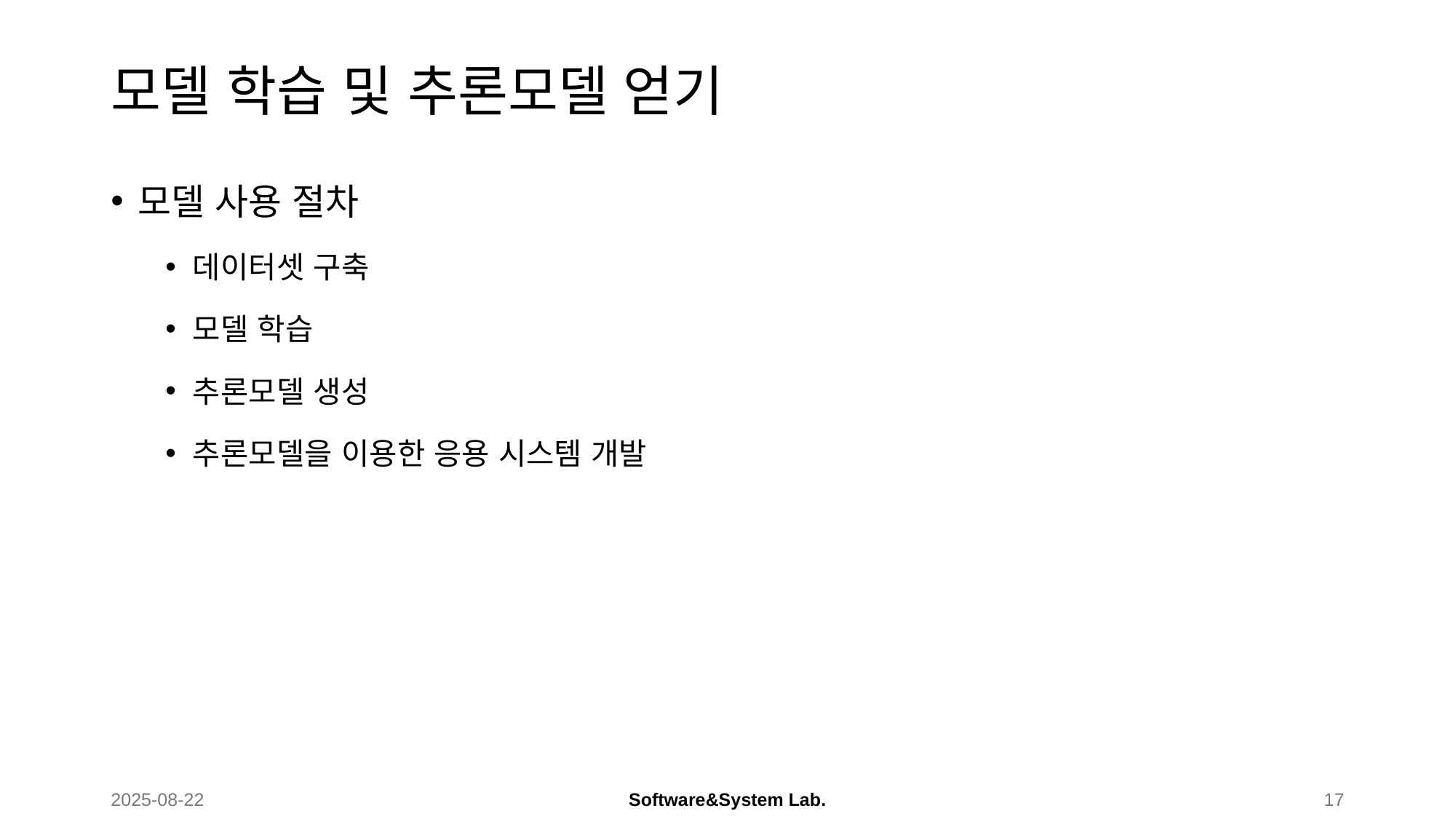

# 모델 학습 및 추론모델 얻기
모델 사용 절차
데이터셋 구축
모델 학습
추론모델 생성
추론모델을 이용한 응용 시스템 개발

2025-08-22
Software&System Lab.
17